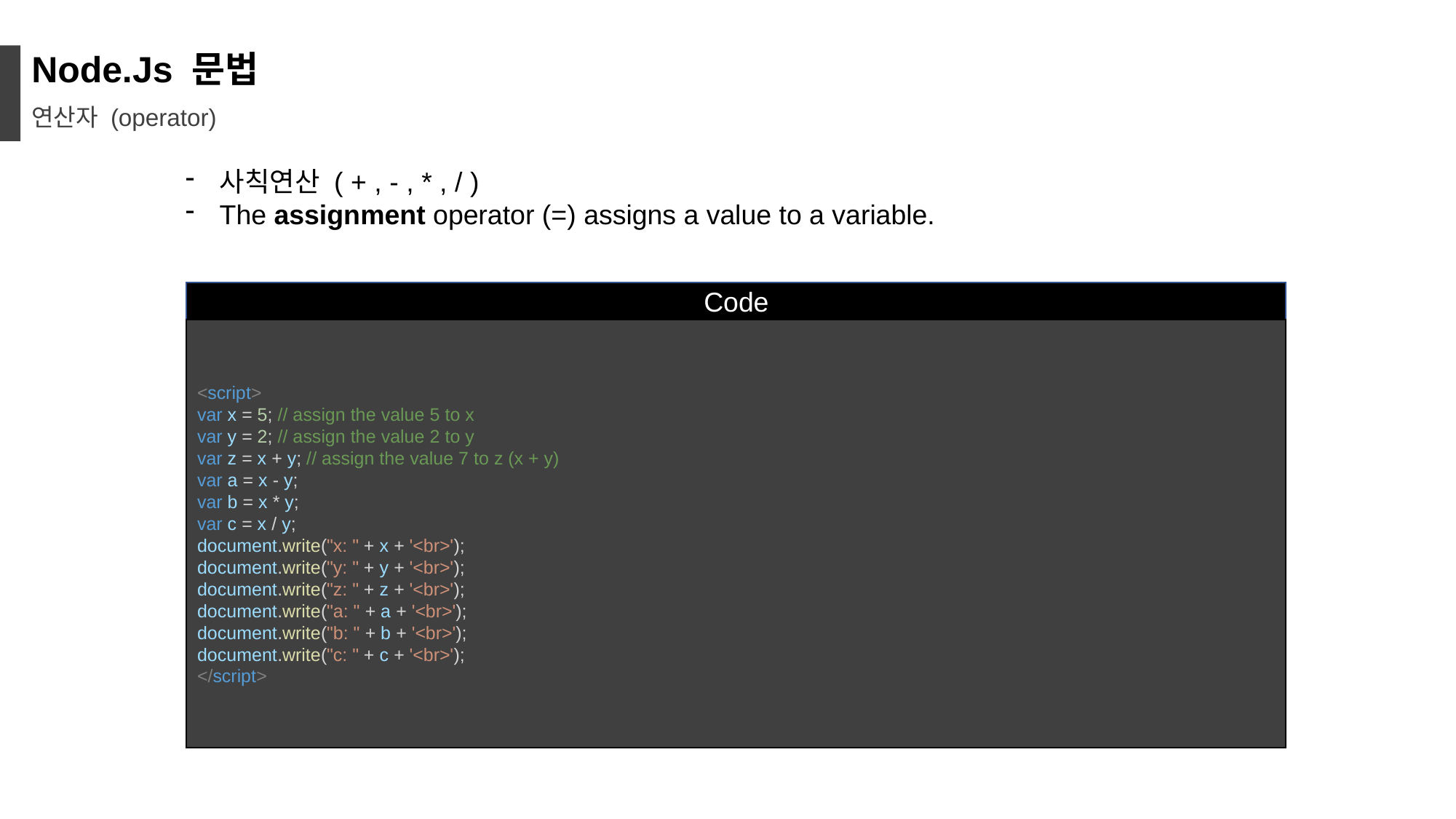

Node.Js 문법
연산자 (operator)
사칙연산 ( + , - , * , / )
The assignment operator (=) assigns a value to a variable.

Code
<script>
var x = 5; // assign the value 5 to x
var y = 2; // assign the value 2 to y
var z = x + y; // assign the value 7 to z (x + y)
var a = x - y;
var b = x * y;
var c = x / y;
document.write("x: " + x + '<br>');
document.write("y: " + y + '<br>');
document.write("z: " + z + '<br>');
document.write("a: " + a + '<br>');
document.write("b: " + b + '<br>');
document.write("c: " + c + '<br>');
</script>